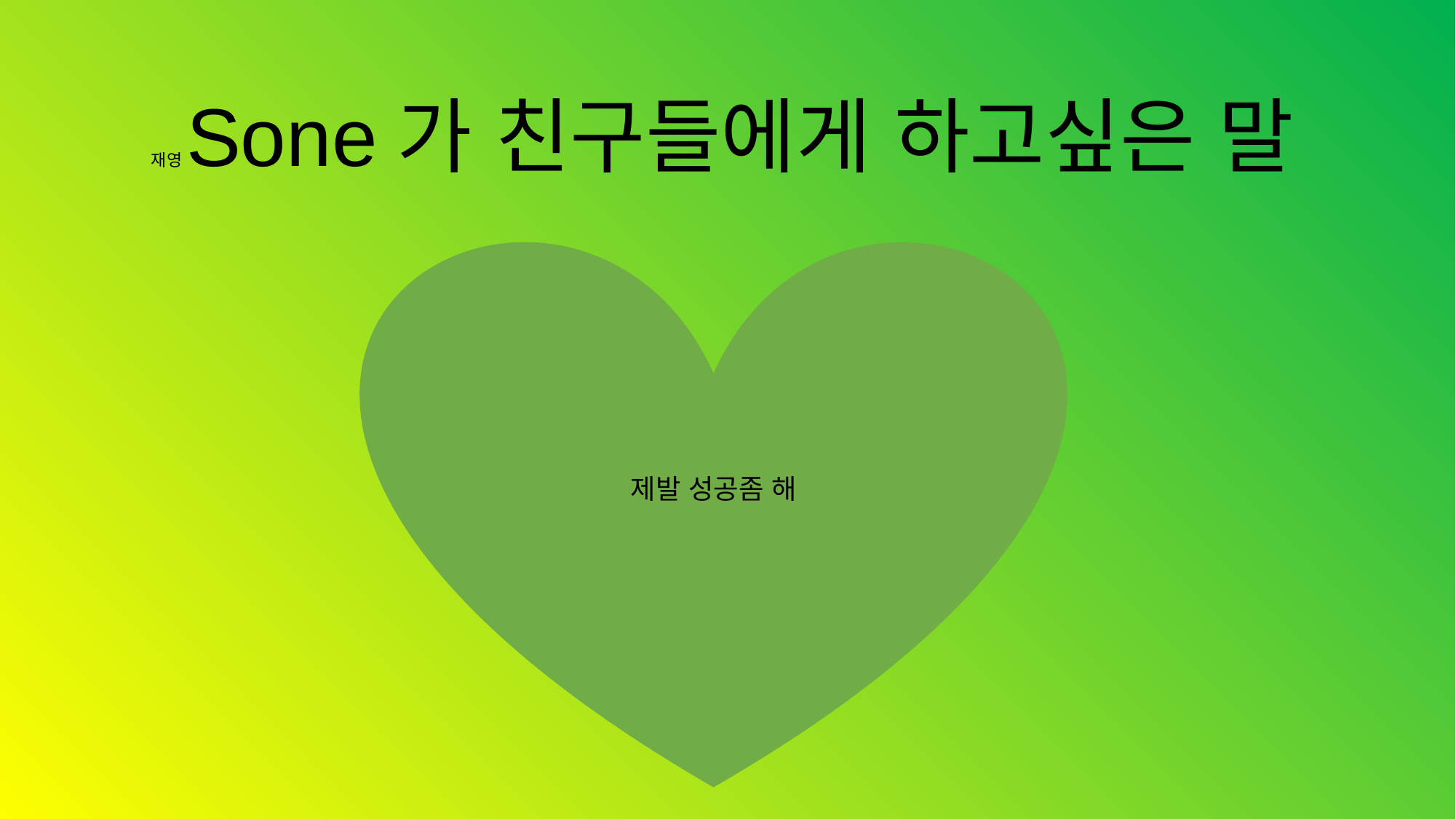

# 재영Sone가 친구들에게 하고싶은 말
제발 성공좀 해